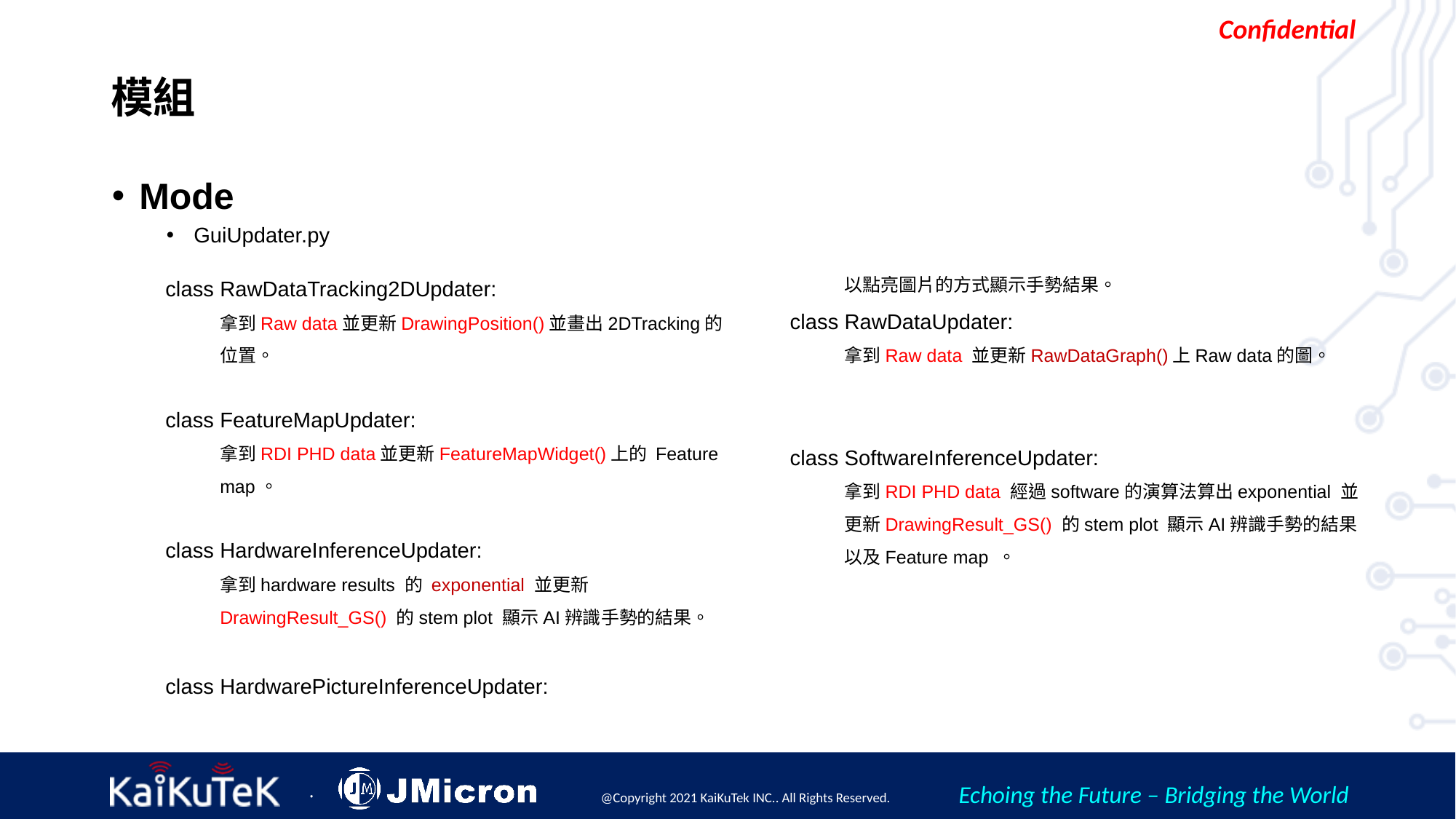

# 模組
Mode
GuiUpdater.py

class RawDataTracking2DUpdater:
拿到Raw data並更新DrawingPosition()並畫出2DTracking的位置。

class FeatureMapUpdater:
拿到RDI PHD data並更新FeatureMapWidget()上的 Feature map。

class HardwareInferenceUpdater:
拿到hardware results 的 exponential 並更新DrawingResult_GS() 的stem plot 顯示AI辨識手勢的結果。

class HardwarePictureInferenceUpdater:
以點亮圖片的方式顯示手勢結果。
class RawDataUpdater:
拿到Raw data 並更新RawDataGraph()上Raw data的圖。

class SoftwareInferenceUpdater:
拿到RDI PHD data 經過software的演算法算出exponential 並更新DrawingResult_GS() 的stem plot 顯示AI辨識手勢的結果以及Feature map 。